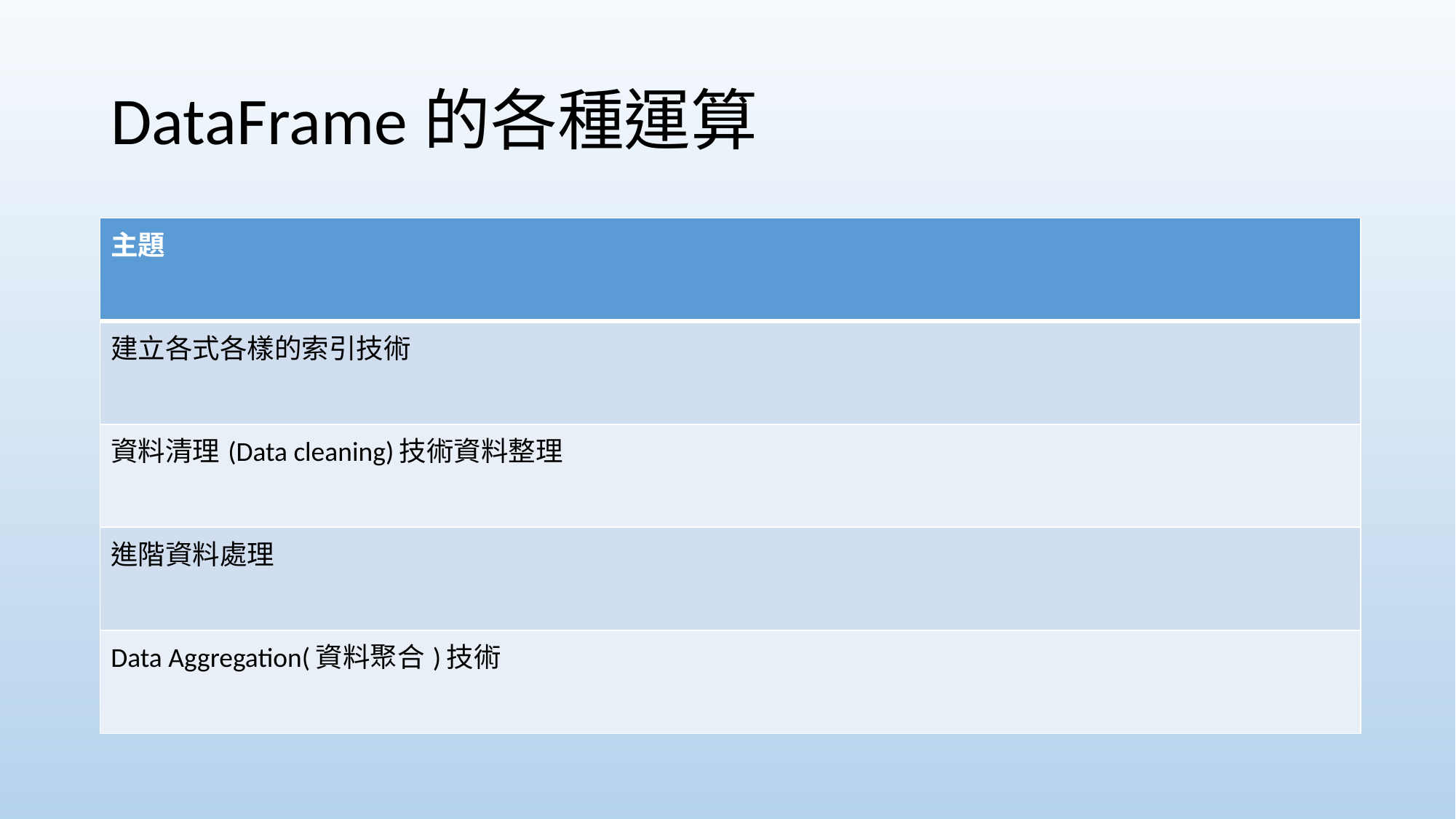

# DataFrame的各種運算
| 主題 |
| --- |
| 建立各式各樣的索引技術 |
| 資料清理(Data cleaning)技術資料整理 |
| 進階資料處理 |
| Data Aggregation(資料聚合)技術 |